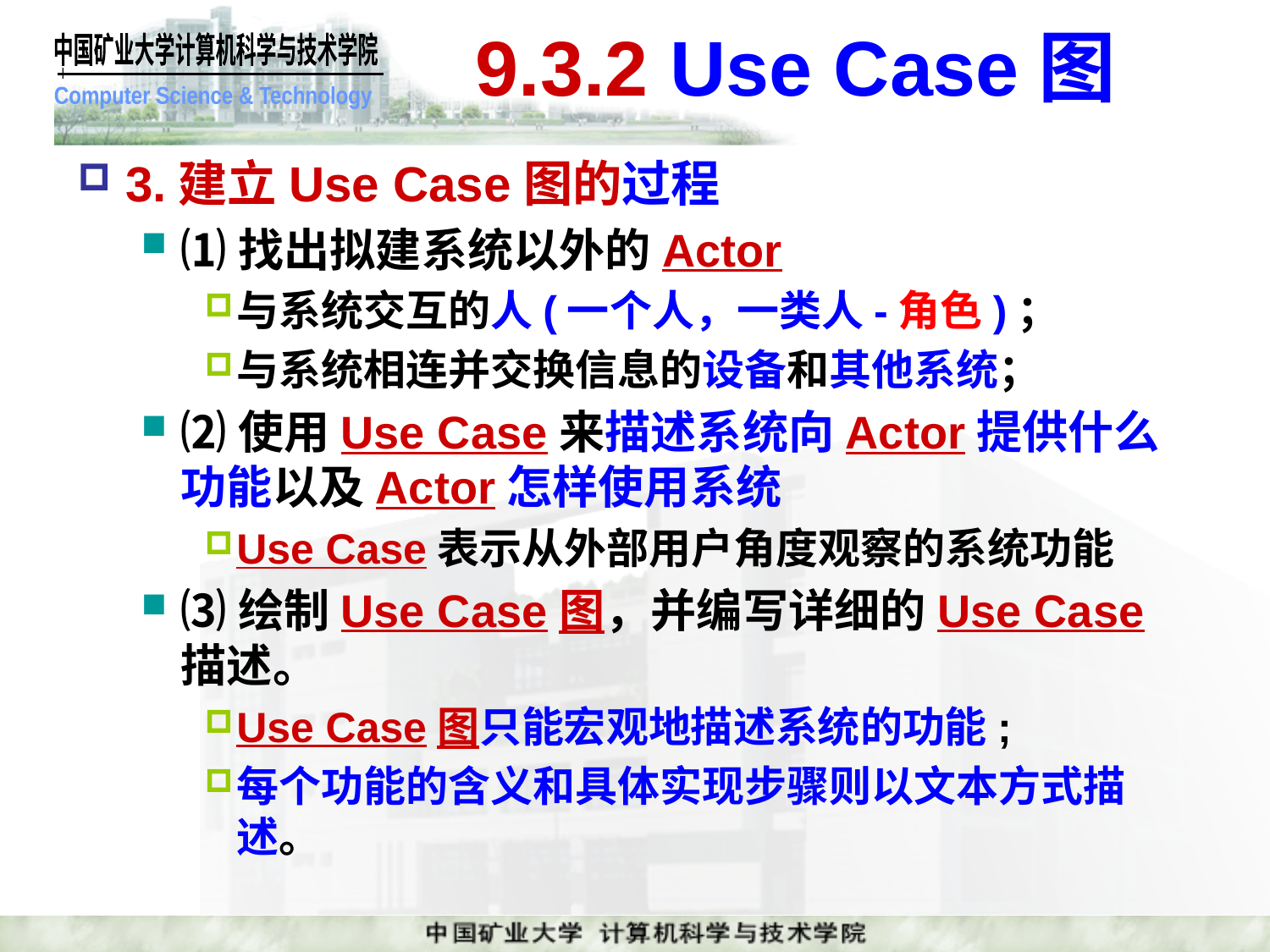

# 9.3.2 Use Case图
3.建立Use Case图的过程
⑴找出拟建系统以外的Actor
与系统交互的人(一个人，一类人-角色)；
与系统相连并交换信息的设备和其他系统；
⑵使用Use Case来描述系统向Actor提供什么功能以及Actor怎样使用系统
Use Case表示从外部用户角度观察的系统功能
⑶绘制Use Case图，并编写详细的Use Case描述。
Use Case图只能宏观地描述系统的功能;
每个功能的含义和具体实现步骤则以文本方式描述。
68